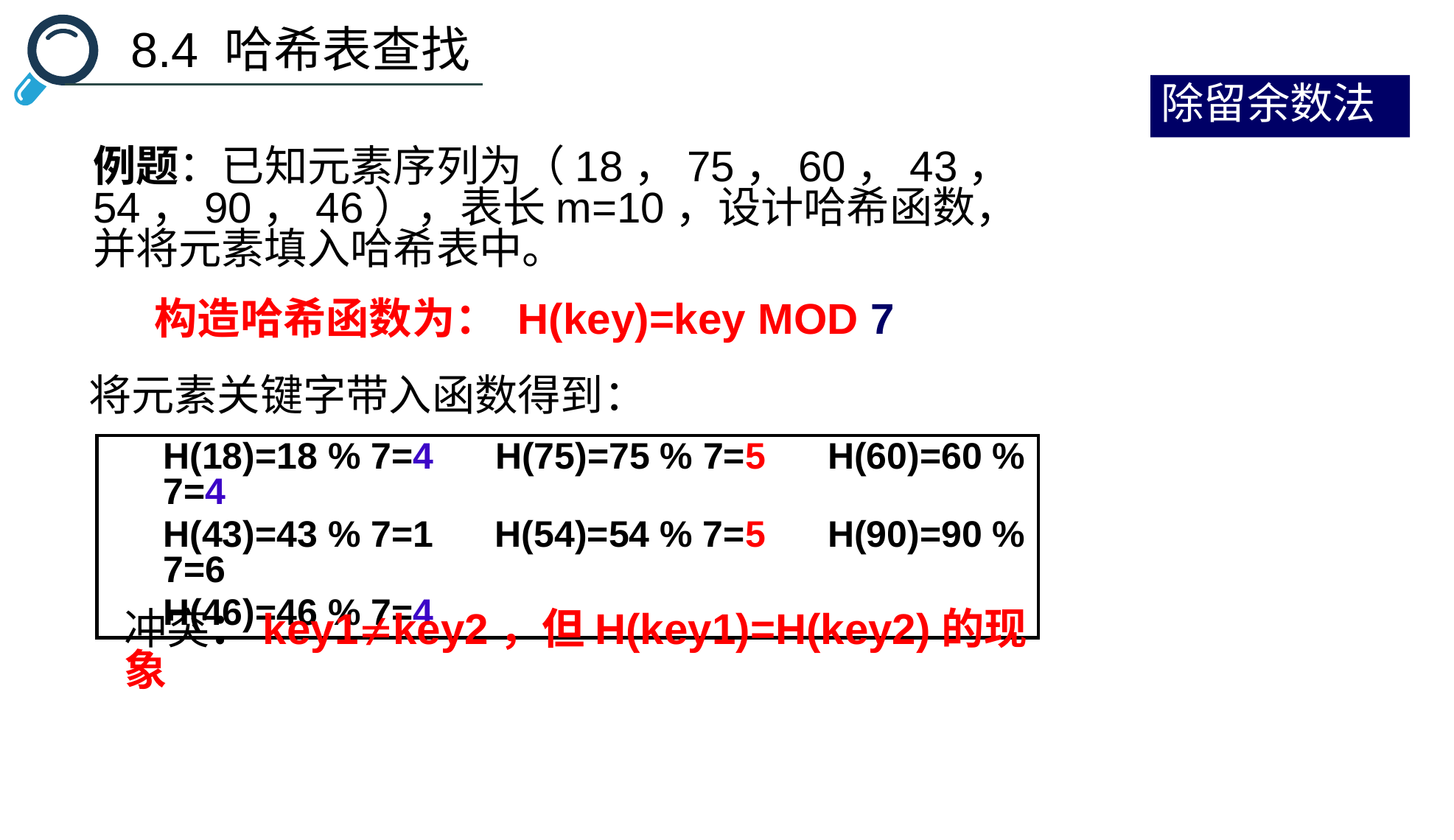

8.4 哈希表查找
除留余数法
例题：已知元素序列为（18，75，60，43，54，90，46），表长m=10，设计哈希函数，并将元素填入哈希表中。
构造哈希函数为： H(key)=key MOD 7
将元素关键字带入函数得到：
H(18)=18 % 7=4      H(75)=75 % 7=5      H(60)=60 % 7=4
H(43)=43 % 7=1      H(54)=54 % 7=5      H(90)=90 % 7=6
H(46)=46 % 7=4
冲突：key1≠key2，但H(key1)=H(key2)的现象